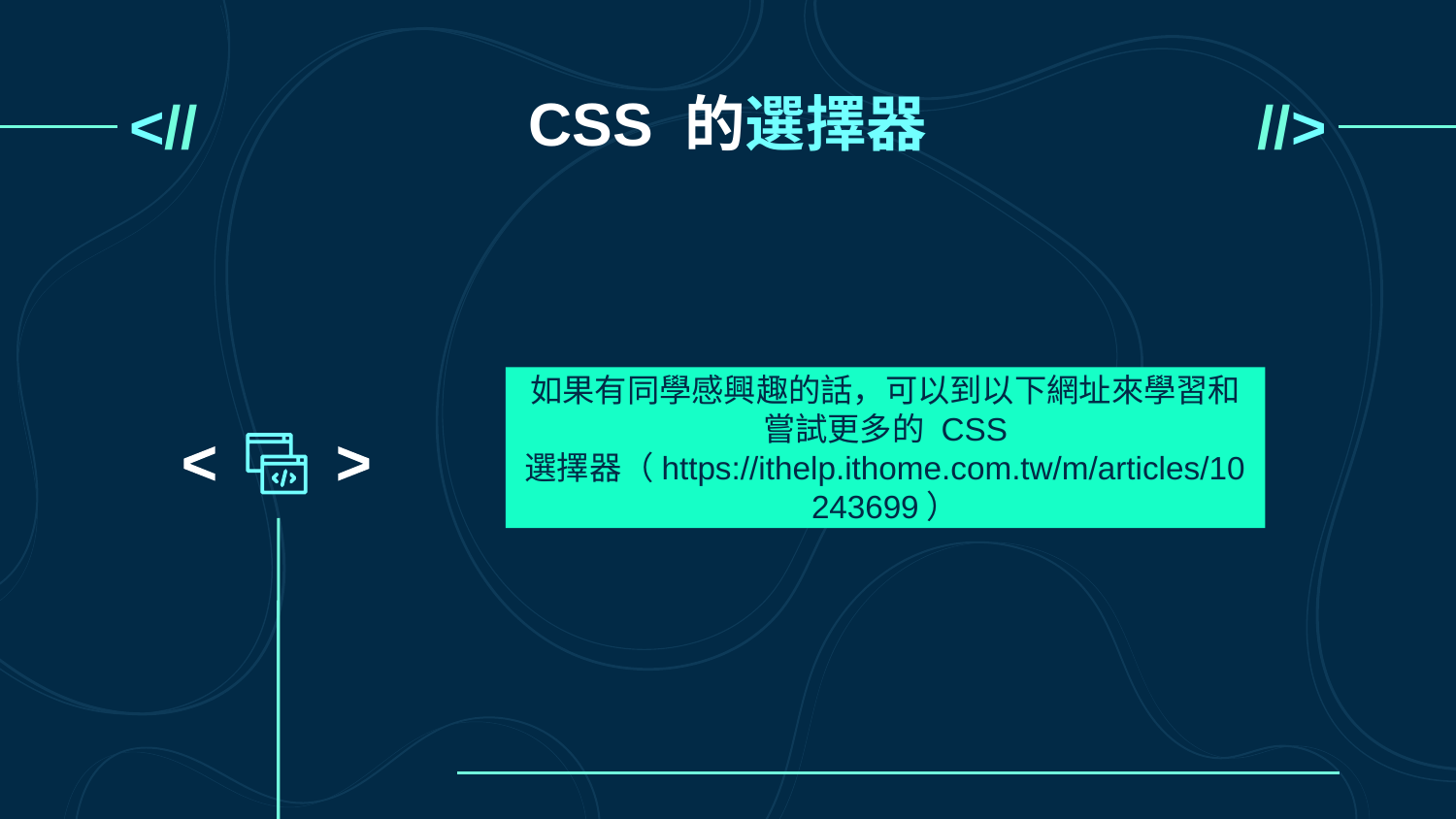

# CSS 的選擇器
<//
//>
如果有同學感興趣的話，可以到以下網址來學習和嘗試更多的 CSS 選擇器（https://ithelp.ithome.com.tw/m/articles/10243699）

<
<